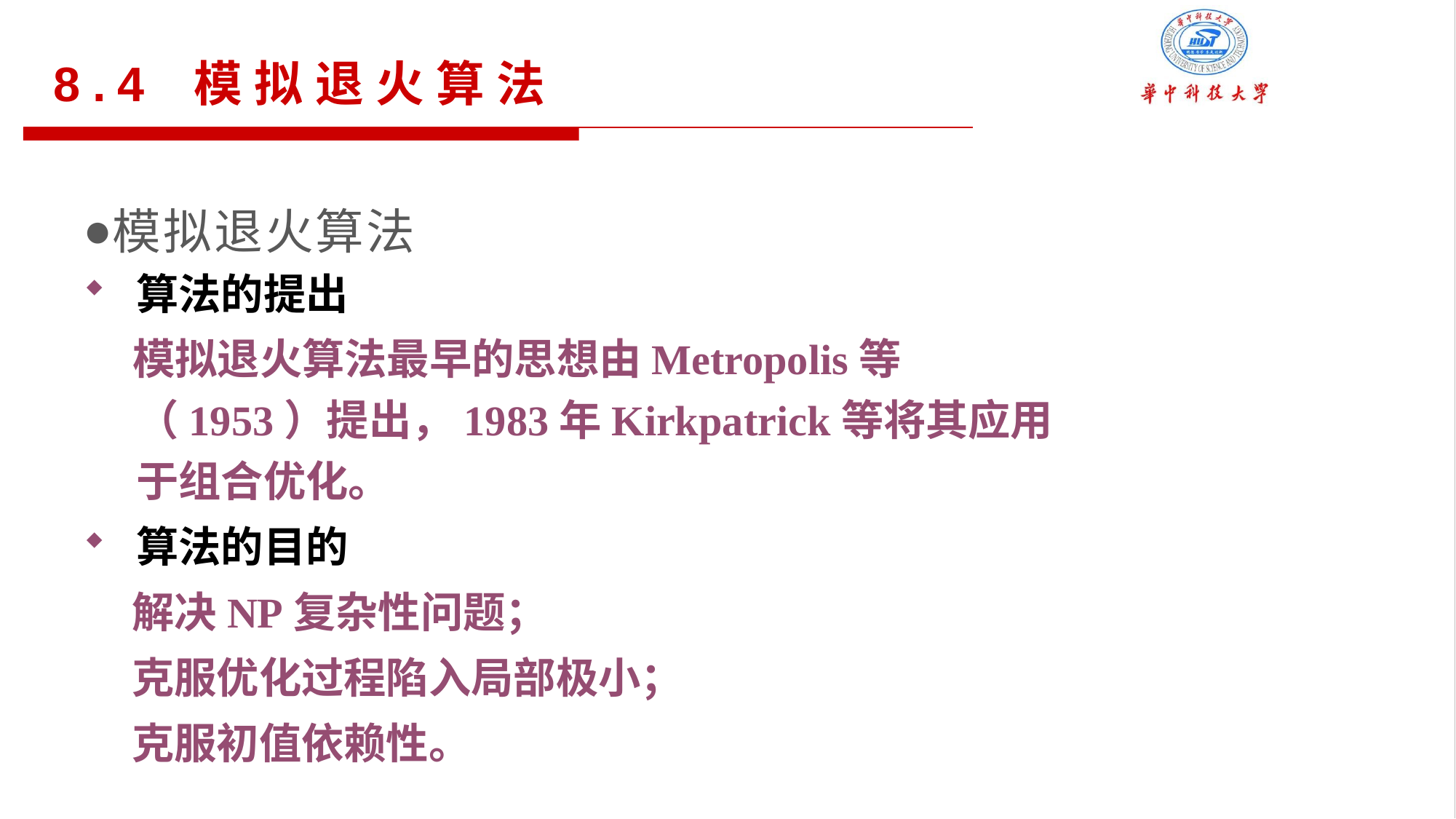

8.4 模拟退火算法

模拟退火算法
算法的提出
        模拟退火算法最早的思想由Metropolis等（1953）提出，1983年Kirkpatrick等将其应用于组合优化。
算法的目的
    解决NP复杂性问题；
    克服优化过程陷入局部极小；
    克服初值依赖性。